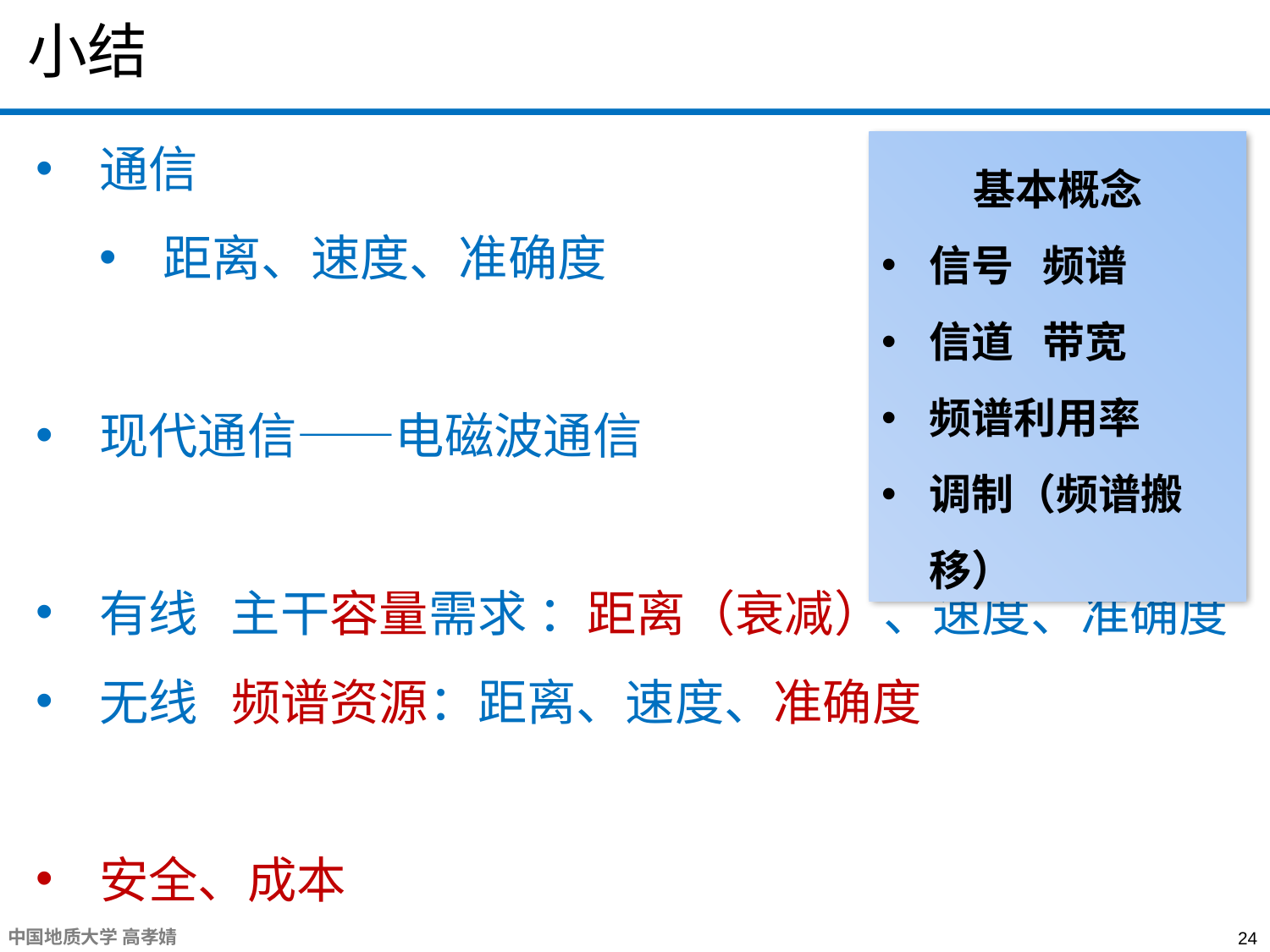

# 小结
通信
距离、速度、准确度

现代通信——电磁波通信

有线   主干容量需求 ：距离（衰减）、速度、准确度
无线   频谱资源：距离、速度、准确度

安全、成本
基本概念
信号   频谱
信道   带宽
频谱利用率
调制（频谱搬移）